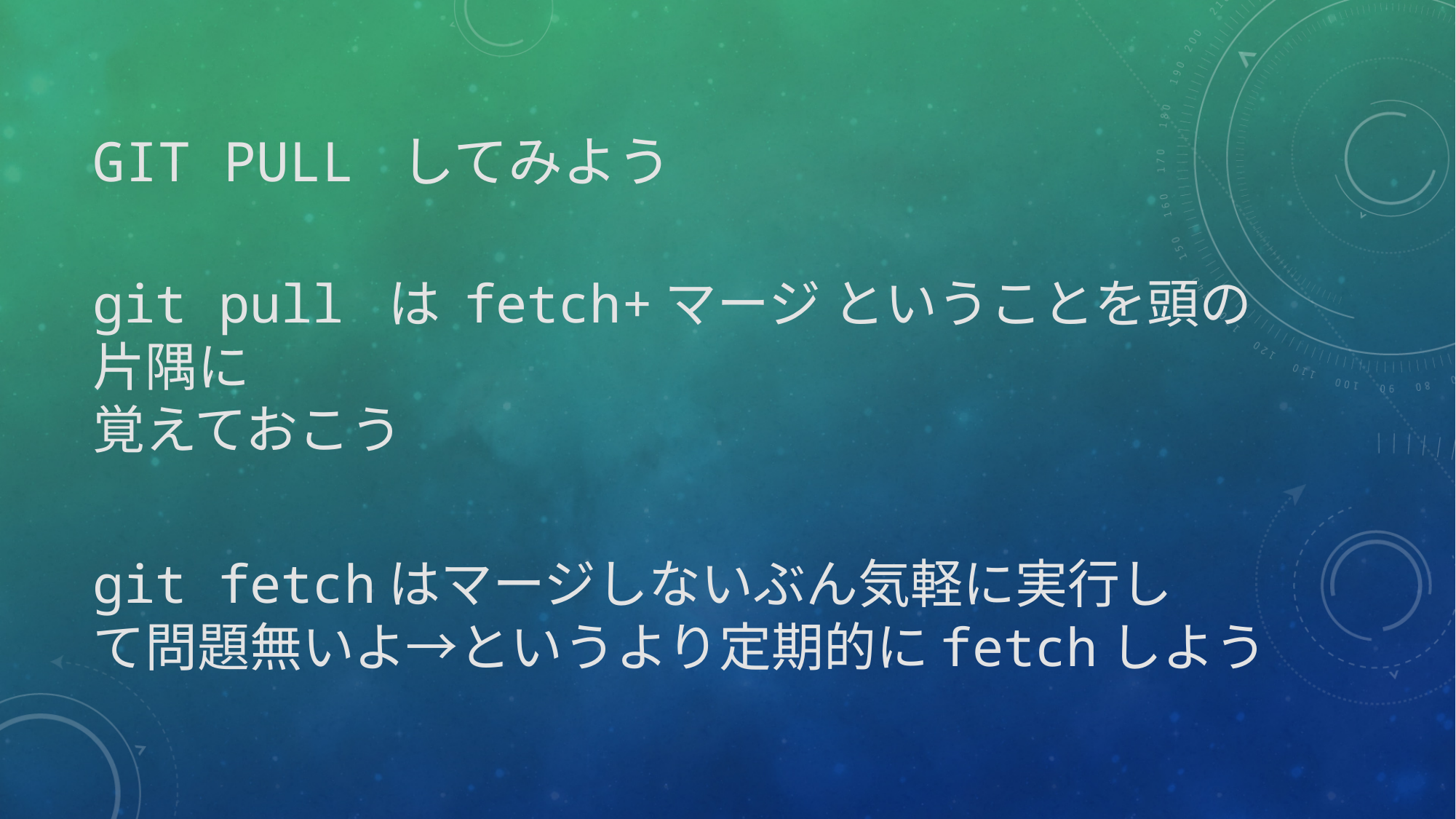

# git pull してみよう
git pull は fetch+マージ ということを頭の片隅に
覚えておこう

git fetchはマージしないぶん気軽に実行し
て問題無いよ→というより定期的にfetchしよう